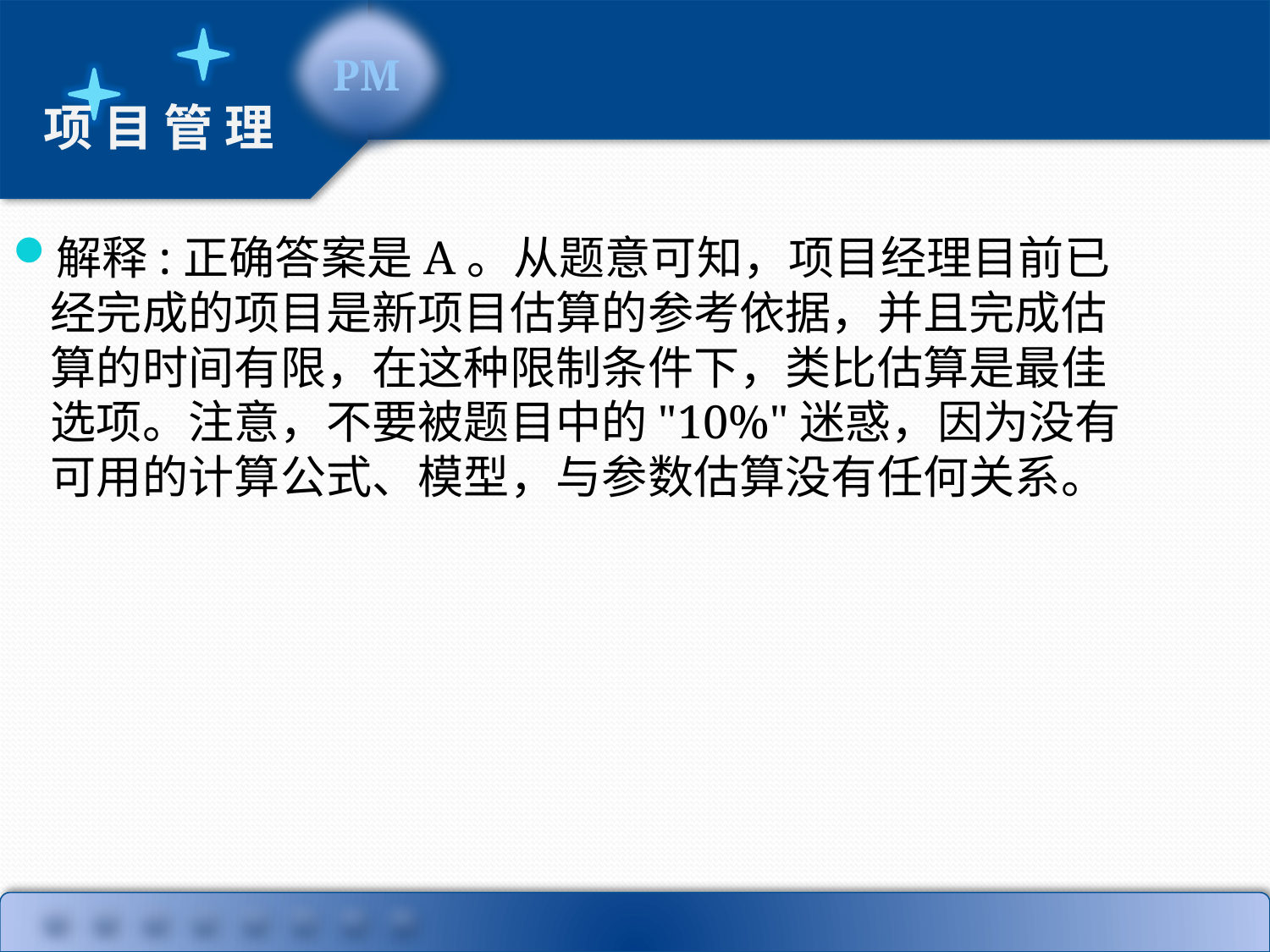

解释:正确答案是A。从题意可知，项目经理目前已经完成的项目是新项目估算的参考依据，并且完成估算的时间有限，在这种限制条件下，类比估算是最佳选项。注意，不要被题目中的"10%"迷惑，因为没有可用的计算公式、模型，与参数估算没有任何关系。